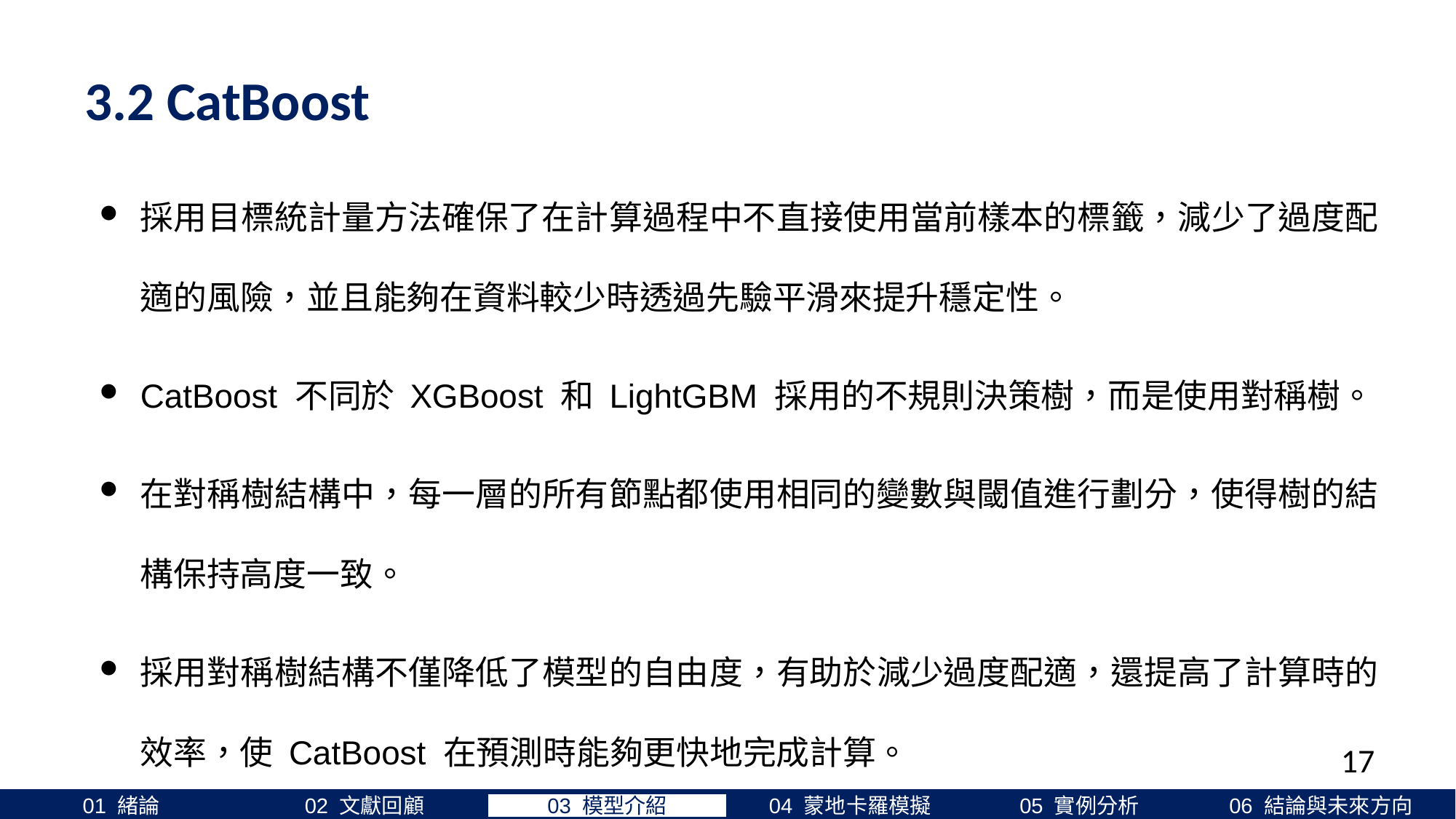

3.2 CatBoost
採用目標統計量方法確保了在計算過程中不直接使用當前樣本的標籤，減少了過度配適的風險，並且能夠在資料較少時透過先驗平滑來提升穩定性。
CatBoost 不同於 XGBoost 和 LightGBM 採用的不規則決策樹，而是使用對稱樹。
在對稱樹結構中，每一層的所有節點都使用相同的變數與閾值進行劃分，使得樹的結構保持高度一致。
採用對稱樹結構不僅降低了模型的自由度，有助於減少過度配適，還提高了計算時的效率，使 CatBoost 在預測時能夠更快地完成計算。